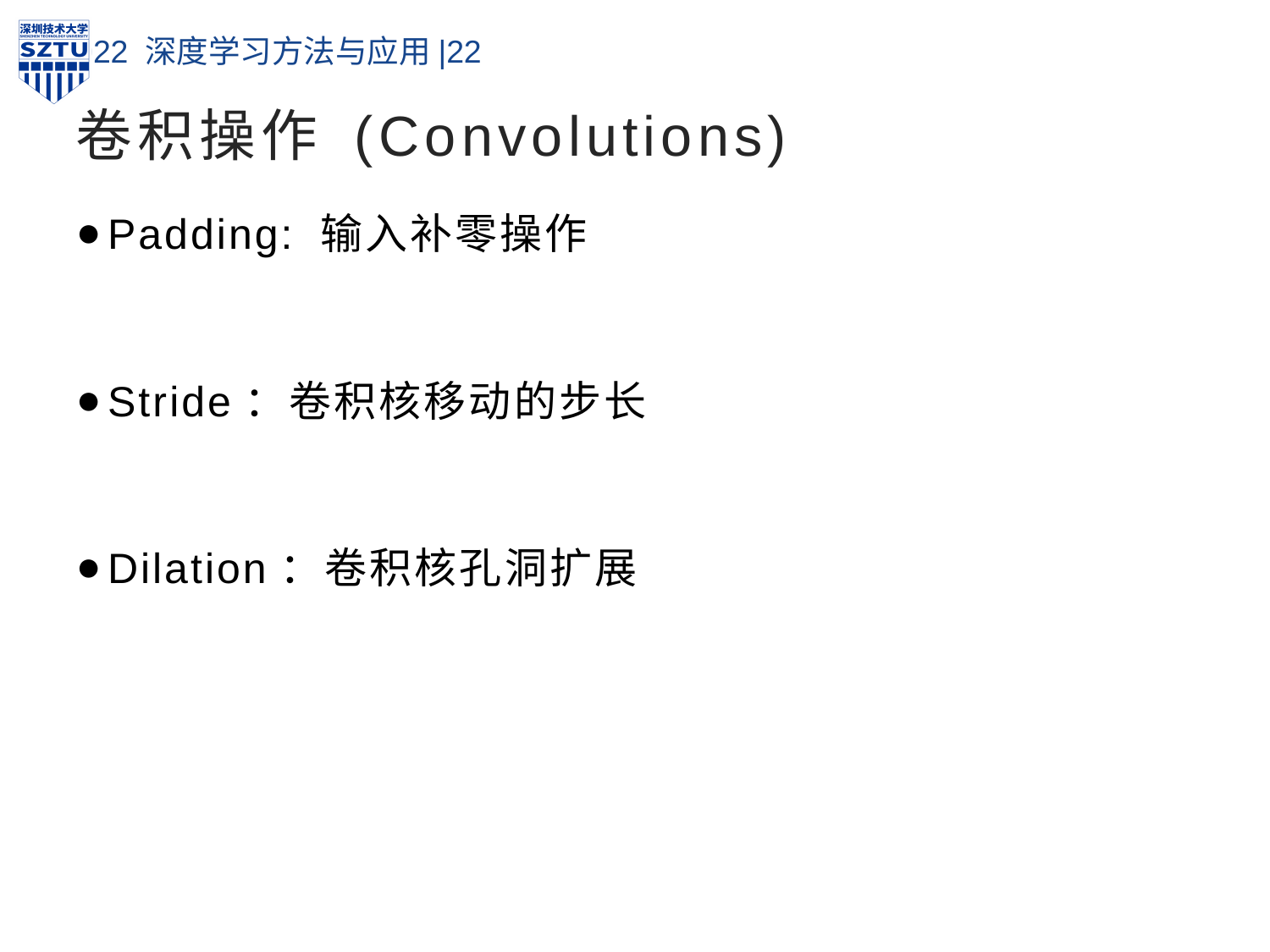

# 卷积操作 (Convolutions)
Padding: 输入补零操作

Stride：卷积核移动的步长

Dilation：卷积核孔洞扩展
22